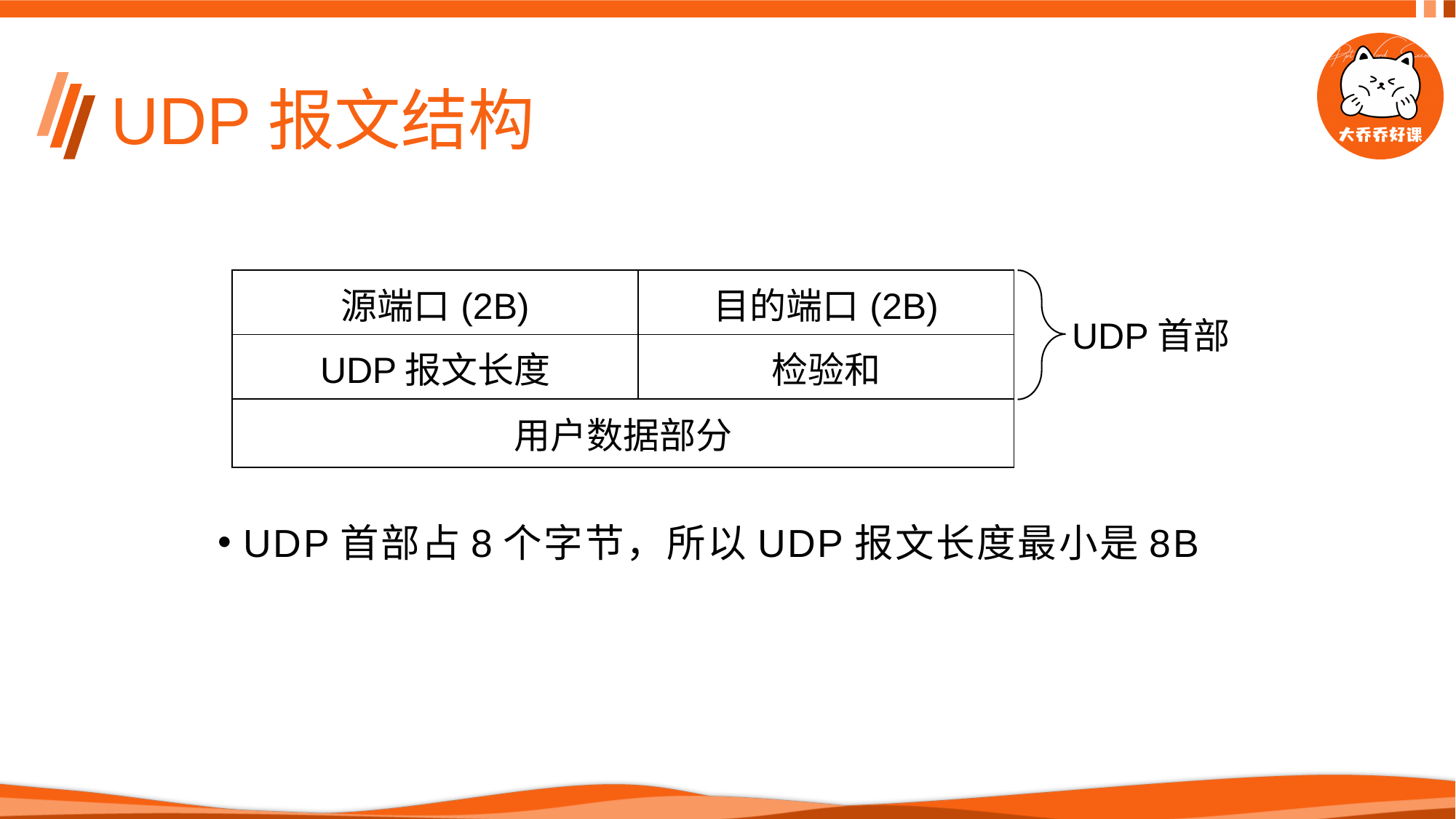

# UDP报文结构
| 源端口(2B) | 目的端口(2B) |
| --- | --- |
| UDP报文长度 | 检验和 |
| 用户数据部分 |  |

UDP首部
UDP首部占8个字节，所以UDP报文长度最小是8B